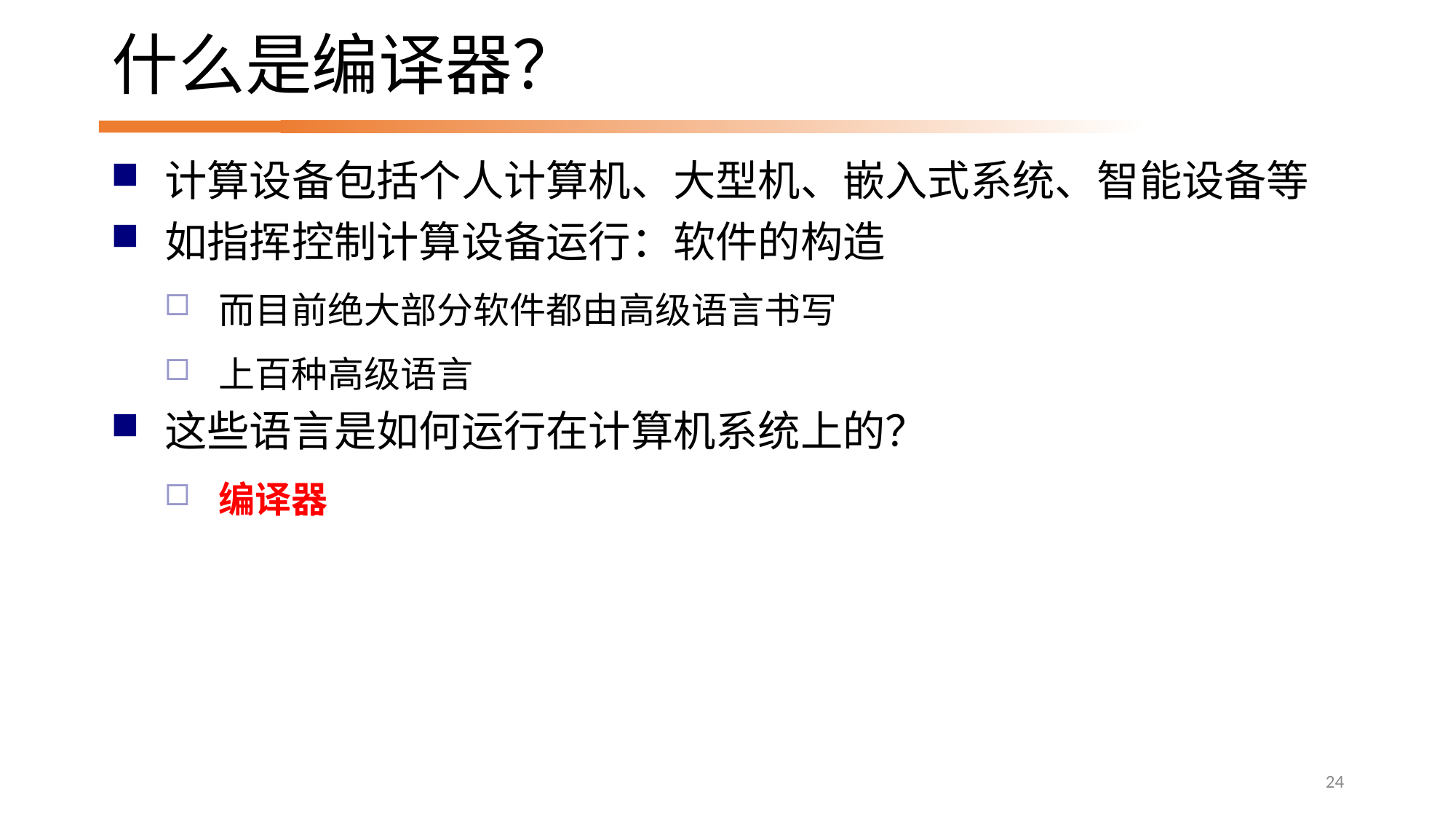

# 什么是编译器？
计算设备包括个人计算机、大型机、嵌入式系统、智能设备等
如指挥控制计算设备运行：软件的构造
而目前绝大部分软件都由高级语言书写
上百种高级语言
这些语言是如何运行在计算机系统上的？
编译器
24